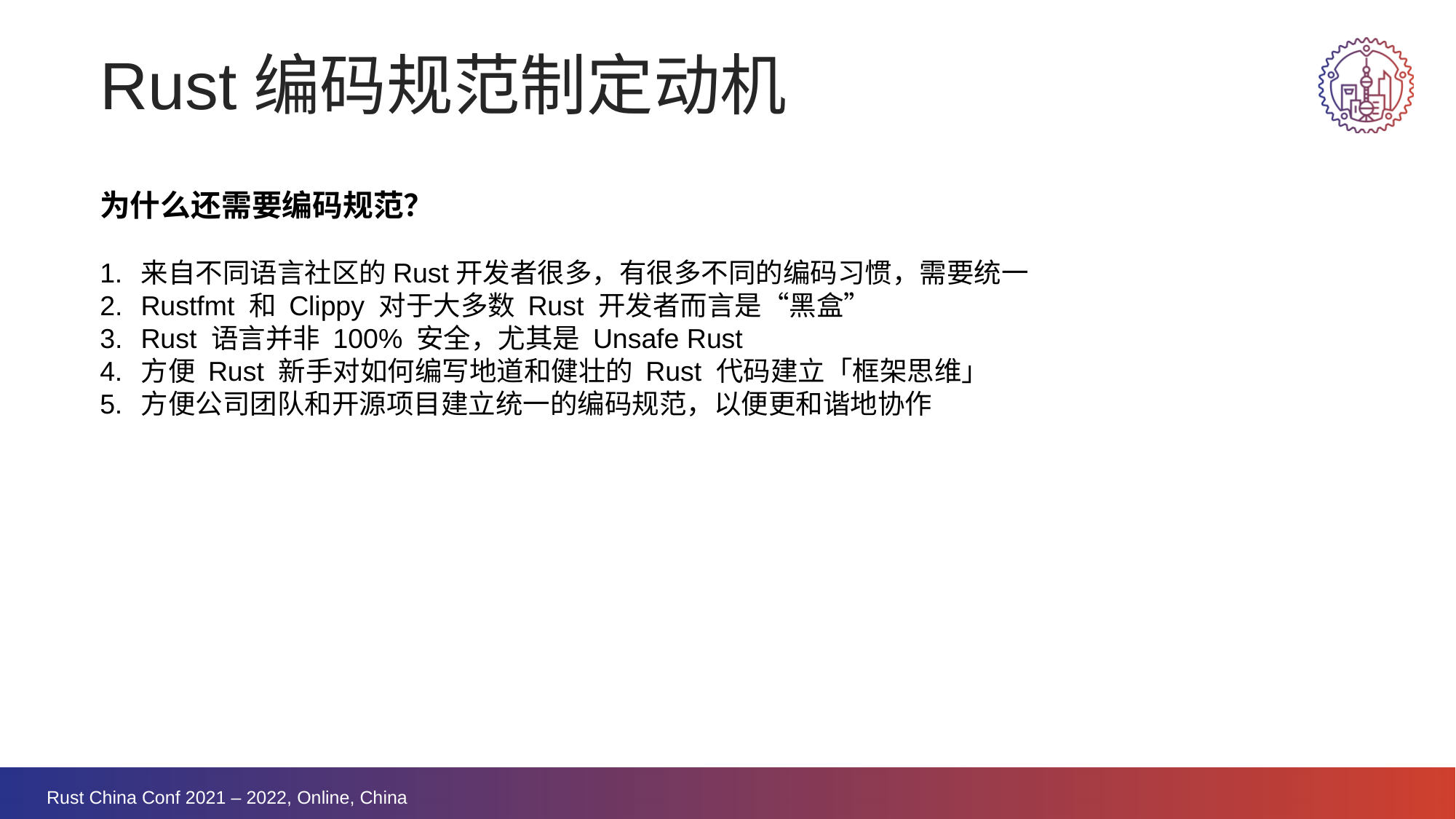

Rust编码规范制定动机
为什么还需要编码规范？

来自不同语言社区的Rust开发者很多，有很多不同的编码习惯，需要统一
Rustfmt 和 Clippy 对于大多数 Rust 开发者而言是“黑盒”
Rust 语言并非 100% 安全，尤其是 Unsafe Rust
方便 Rust 新手对如何编写地道和健壮的 Rust 代码建立「框架思维」
方便公司团队和开源项目建立统一的编码规范，以便更和谐地协作